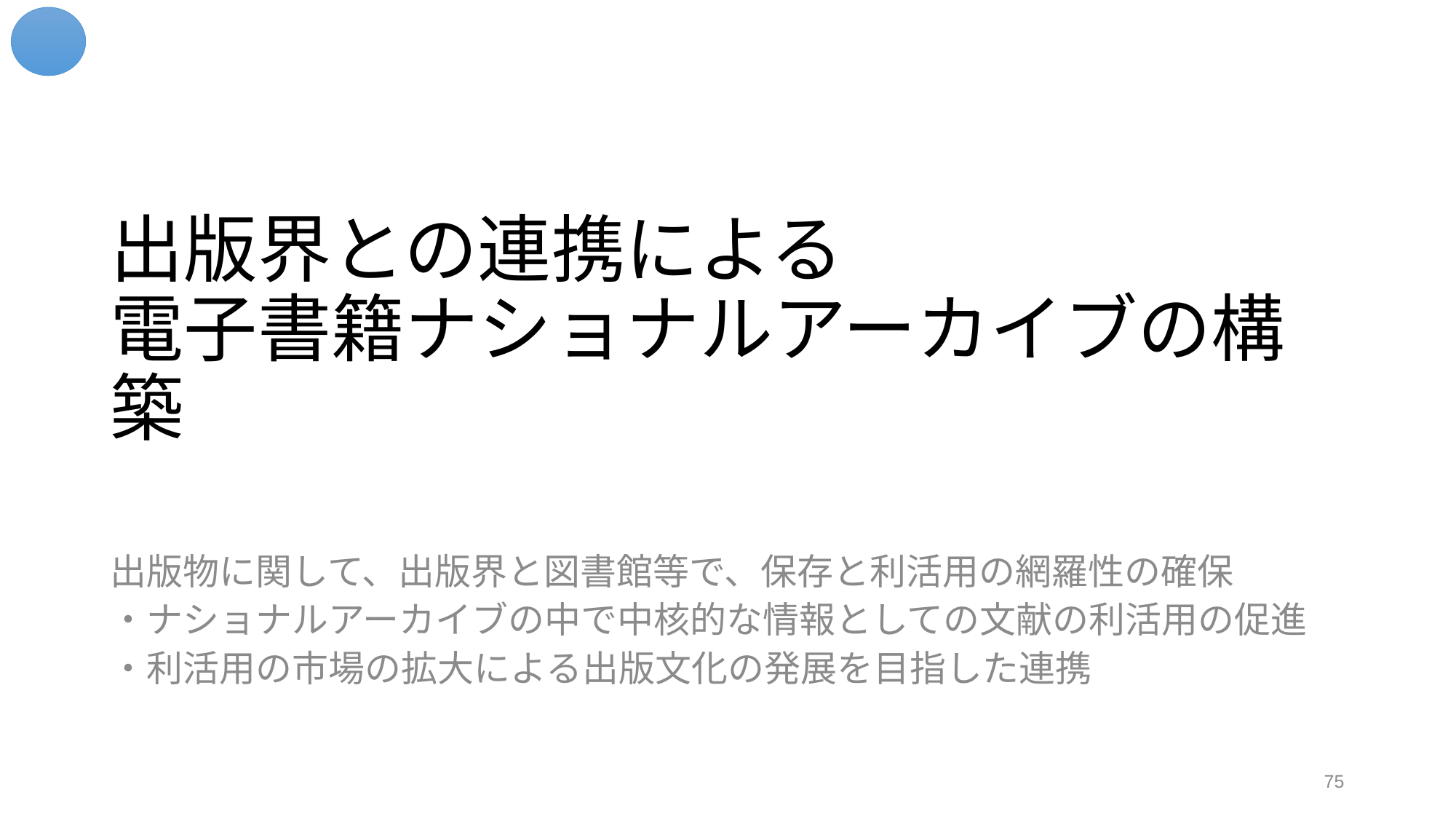

# 出版界との連携による 電子書籍ナショナルアーカイブの構築
出版物に関して、出版界と図書館等で、保存と利活用の網羅性の確保
・ナショナルアーカイブの中で中核的な情報としての文献の利活用の促進
・利活用の市場の拡大による出版文化の発展を目指した連携

75